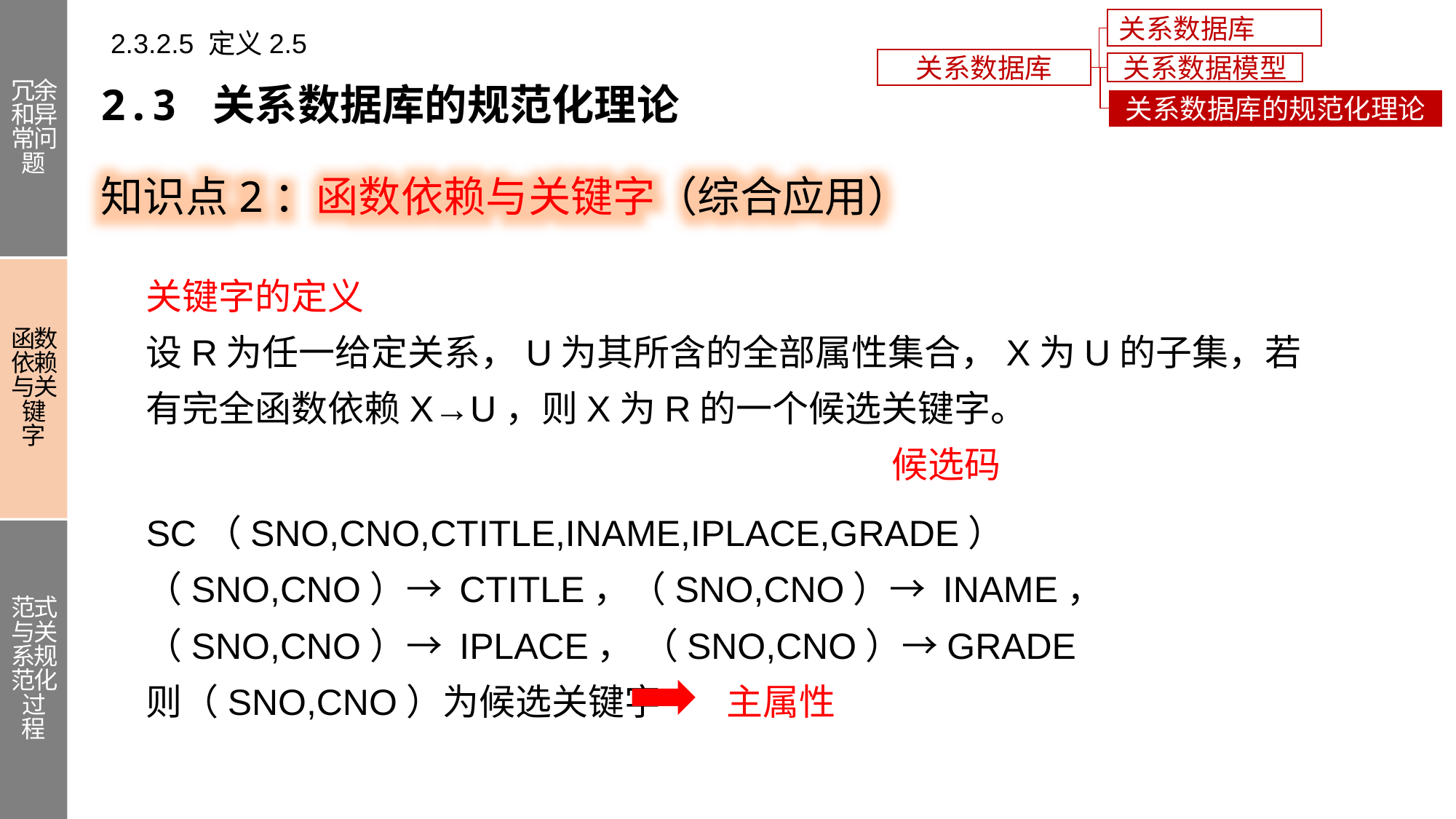

冗余和异常问题
函数依赖与关键字
范式与关系规范化过程
关系数据库概述
2.3.2.5 定义2.5
关系数据库
关系数据模型
2.3 关系数据库的规范化理论
关系数据库的规范化理论
知识点2：函数依赖与关键字（综合应用）
关键字的定义
设R为任一给定关系，U为其所含的全部属性集合，X为U的子集，若有完全函数依赖X→U，则X为R的一个候选关键字。
候选码
SC（SNO,CNO,CTITLE,INAME,IPLACE,GRADE）
（SNO,CNO）→ CTITLE，（SNO,CNO）→ INAME，
（SNO,CNO）→ IPLACE， （SNO,CNO）→GRADE
则（SNO,CNO）为候选关键字
主属性